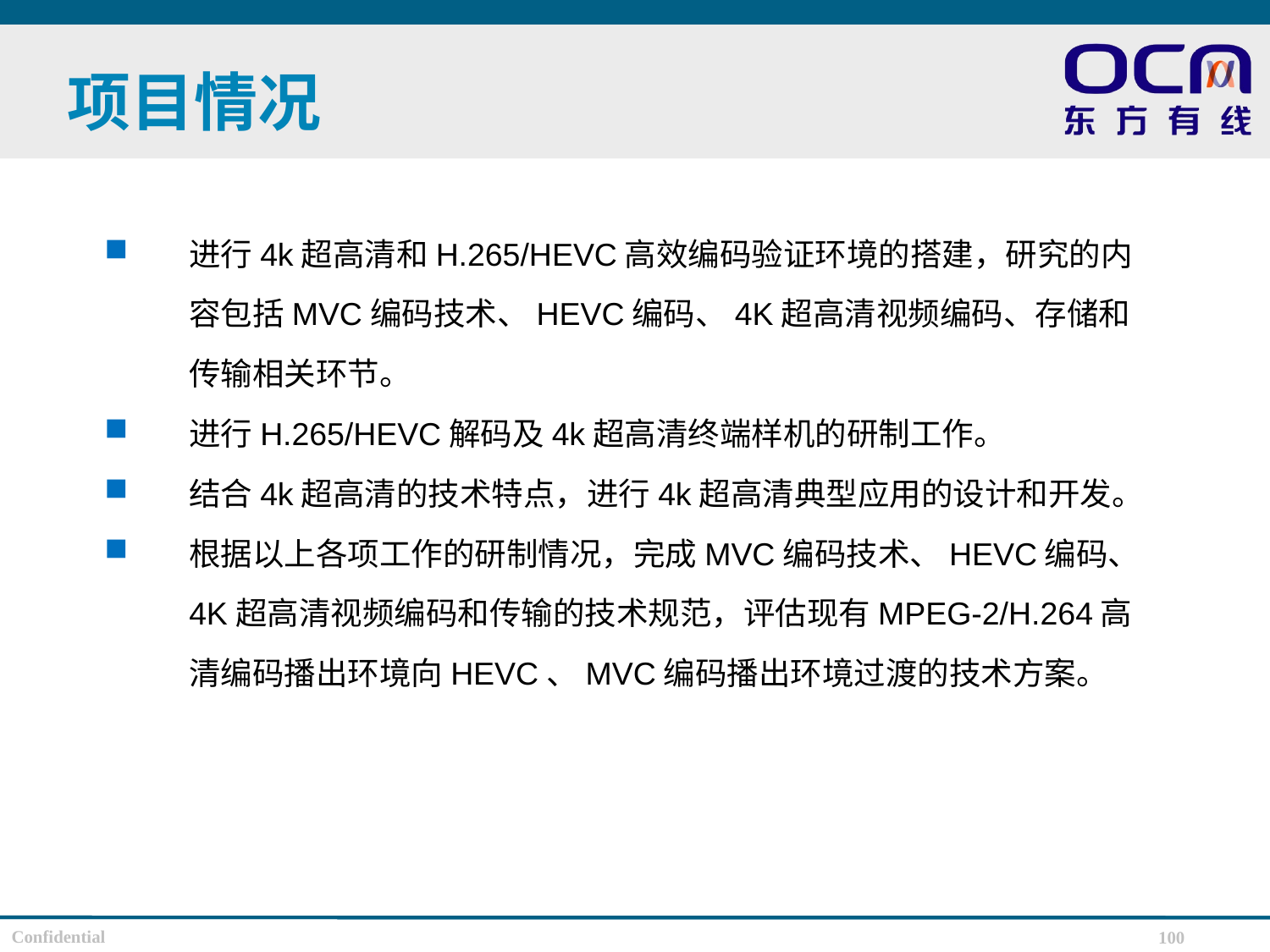

项目情况
进行4k超高清和H.265/HEVC高效编码验证环境的搭建，研究的内容包括MVC编码技术、HEVC编码、4K超高清视频编码、存储和传输相关环节。
进行H.265/HEVC解码及4k超高清终端样机的研制工作。
结合4k超高清的技术特点，进行4k超高清典型应用的设计和开发。
根据以上各项工作的研制情况，完成MVC编码技术、HEVC编码、4K超高清视频编码和传输的技术规范，评估现有MPEG-2/H.264高清编码播出环境向HEVC、MVC编码播出环境过渡的技术方案。